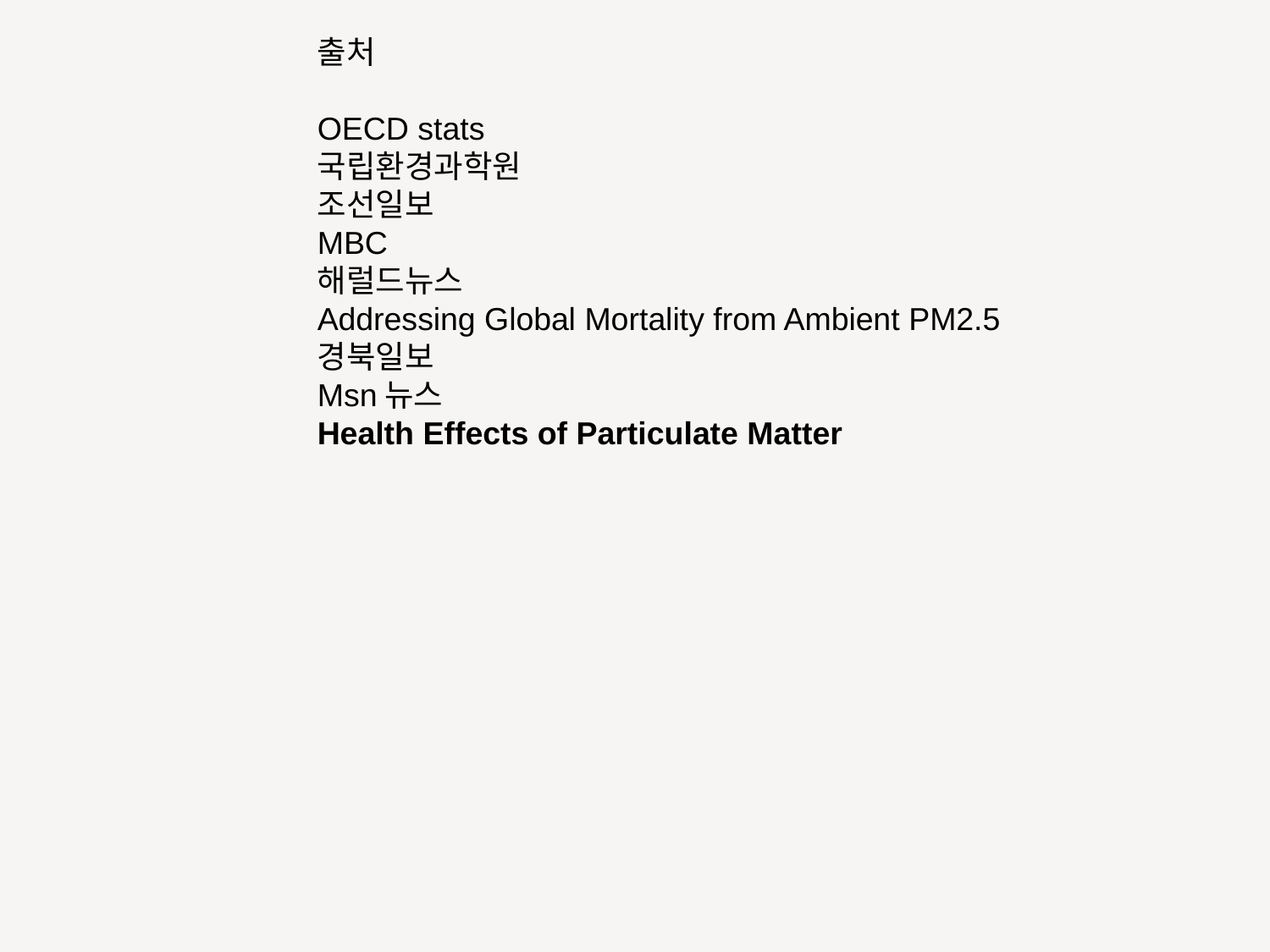

출처

OECD stats
국립환경과학원
조선일보
MBC
해럴드뉴스
Addressing Global Mortality from Ambient PM2.5
경북일보
Msn뉴스
Health Effects of Particulate Matter